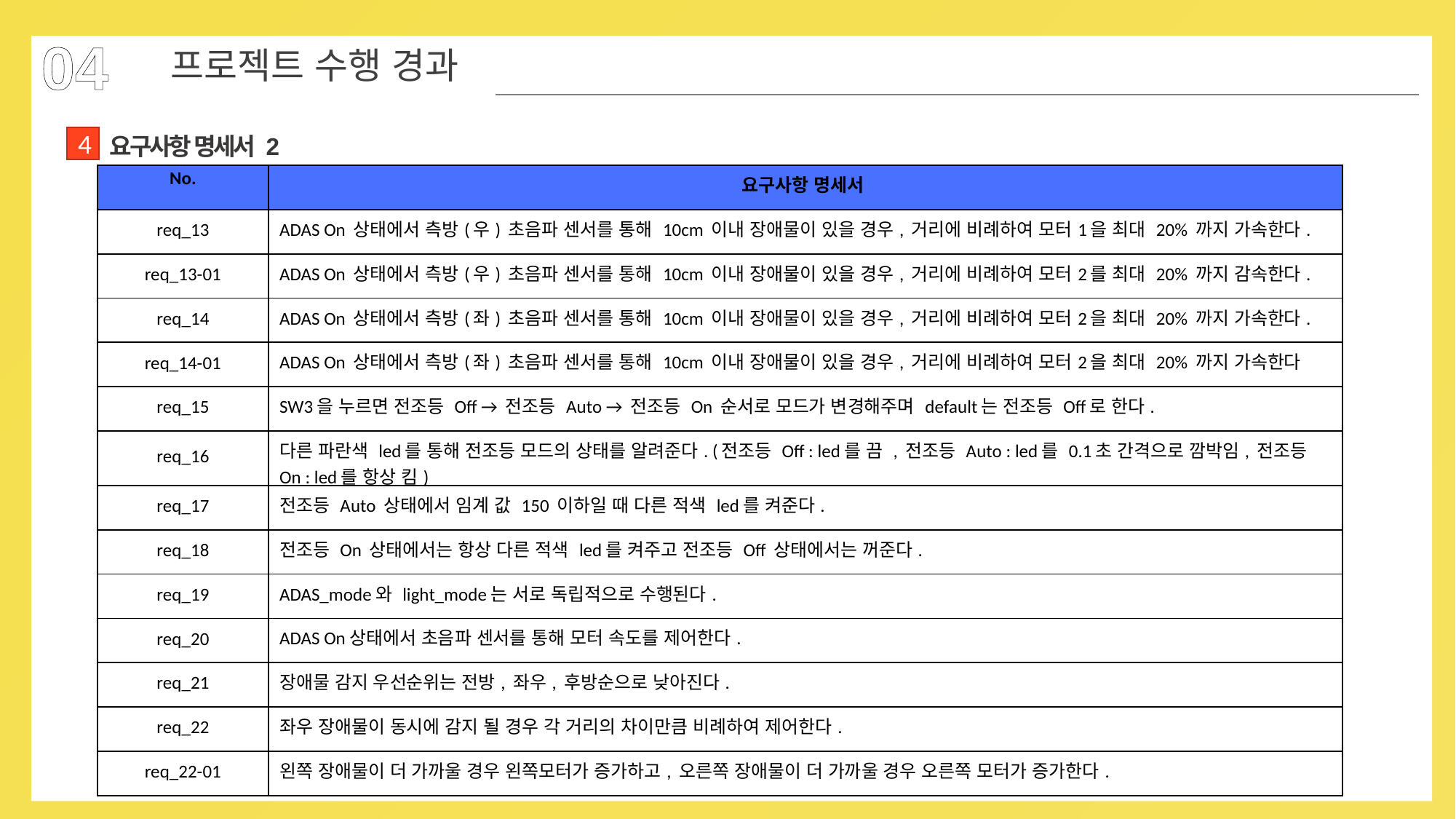

04

프로젝트 수행 경과
요구사항 명세서 2
4
| No. | 요구사항 명세서 |
| --- | --- |
| req\_13 | ADAS On 상태에서 측방(우) 초음파 센서를 통해 10cm 이내 장애물이 있을 경우, 거리에 비례하여 모터1을 최대 20% 까지 가속한다. |
| req\_13-01 | ADAS On 상태에서 측방(우) 초음파 센서를 통해 10cm 이내 장애물이 있을 경우, 거리에 비례하여 모터2를 최대 20% 까지 감속한다. |
| req\_14 | ADAS On 상태에서 측방(좌) 초음파 센서를 통해 10cm 이내 장애물이 있을 경우, 거리에 비례하여 모터2을 최대 20% 까지 가속한다. |
| req\_14-01 | ADAS On 상태에서 측방(좌) 초음파 센서를 통해 10cm 이내 장애물이 있을 경우, 거리에 비례하여 모터2을 최대 20% 까지 가속한다 |
| req\_15 | SW3을 누르면 전조등 Off → 전조등 Auto → 전조등 On 순서로 모드가 변경해주며 default는 전조등 Off로 한다. |
| req\_16 | 다른 파란색 led를 통해 전조등 모드의 상태를 알려준다. (전조등 Off : led를 끔 , 전조등 Auto : led를 0.1초 간격으로 깜박임, 전조등 On : led를 항상 킴) |
| req\_17 | 전조등 Auto 상태에서 임계 값 150 이하일 때 다른 적색 led를 켜준다. |
| req\_18 | 전조등 On 상태에서는 항상 다른 적색 led를 켜주고 전조등 Off 상태에서는 꺼준다. |
| req\_19 | ADAS\_mode와 light\_mode는 서로 독립적으로 수행된다. |
| req\_20 | ADAS On상태에서 초음파 센서를 통해 모터 속도를 제어한다. |
| req\_21 | 장애물 감지 우선순위는 전방, 좌우, 후방순으로 낮아진다. |
| req\_22 | 좌우 장애물이 동시에 감지 될 경우 각 거리의 차이만큼 비례하여 제어한다. |
| req\_22-01 | 왼쪽 장애물이 더 가까울 경우 왼쪽모터가 증가하고, 오른쪽 장애물이 더 가까울 경우 오른쪽 모터가 증가한다. |